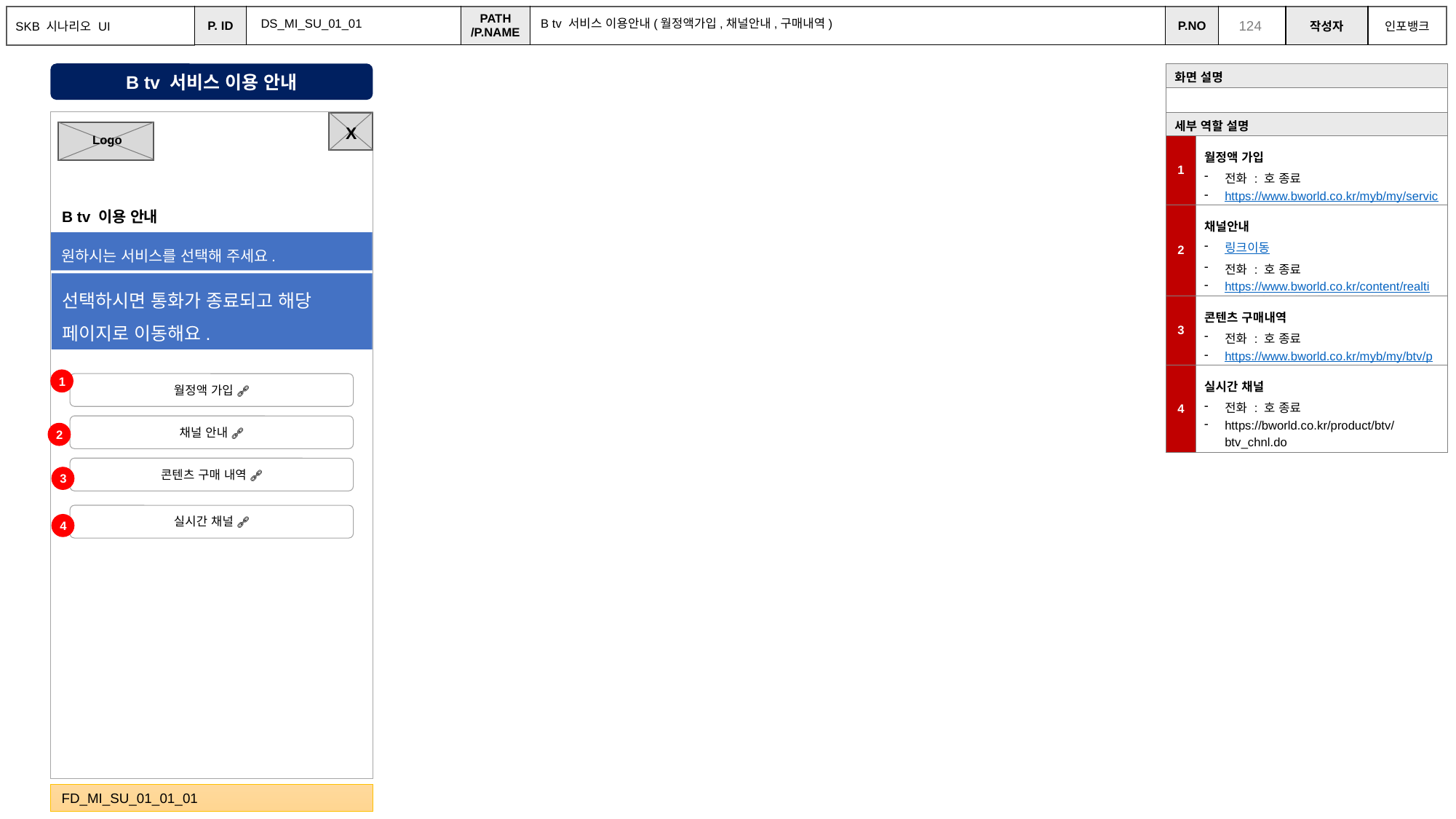

DS_MI_SU_01_01
B tv 서비스 이용안내(월정액가입,채널안내,구매내역)
B tv 서비스 이용 안내
| 화면 설명 |  |
| --- | --- |
|  |  |
| 세부 역할 설명 |  |
| 1 | 월정액 가입 전화 : 호 종료 https://www.bworld.co.kr/myb/my/service/add-svc/info-btv.do |
| 2 | 채널안내 링크이동 전화 : 호 종료 https://www.bworld.co.kr/content/realtime/realtime\_list.do?menu\_id=P03030100 |
| 3 | 콘텐츠 구매내역 전화 : 호 종료 https://www.bworld.co.kr/myb/my/btv/purchase-detail.do |
| 4 | 실시간 채널 전화 : 호 종료 https://bworld.co.kr/product/btv/btv\_chnl.do |

X

Logo
B tv 이용 안내
원하시는 서비스를 선택해 주세요.
선택하시면 통화가 종료되고 해당 페이지로 이동해요.
1

월정액 가입 🔗

채널 안내 🔗
2

콘텐츠 구매 내역 🔗
3

실시간 채널 🔗
4
FD_MI_SU_01_01_01